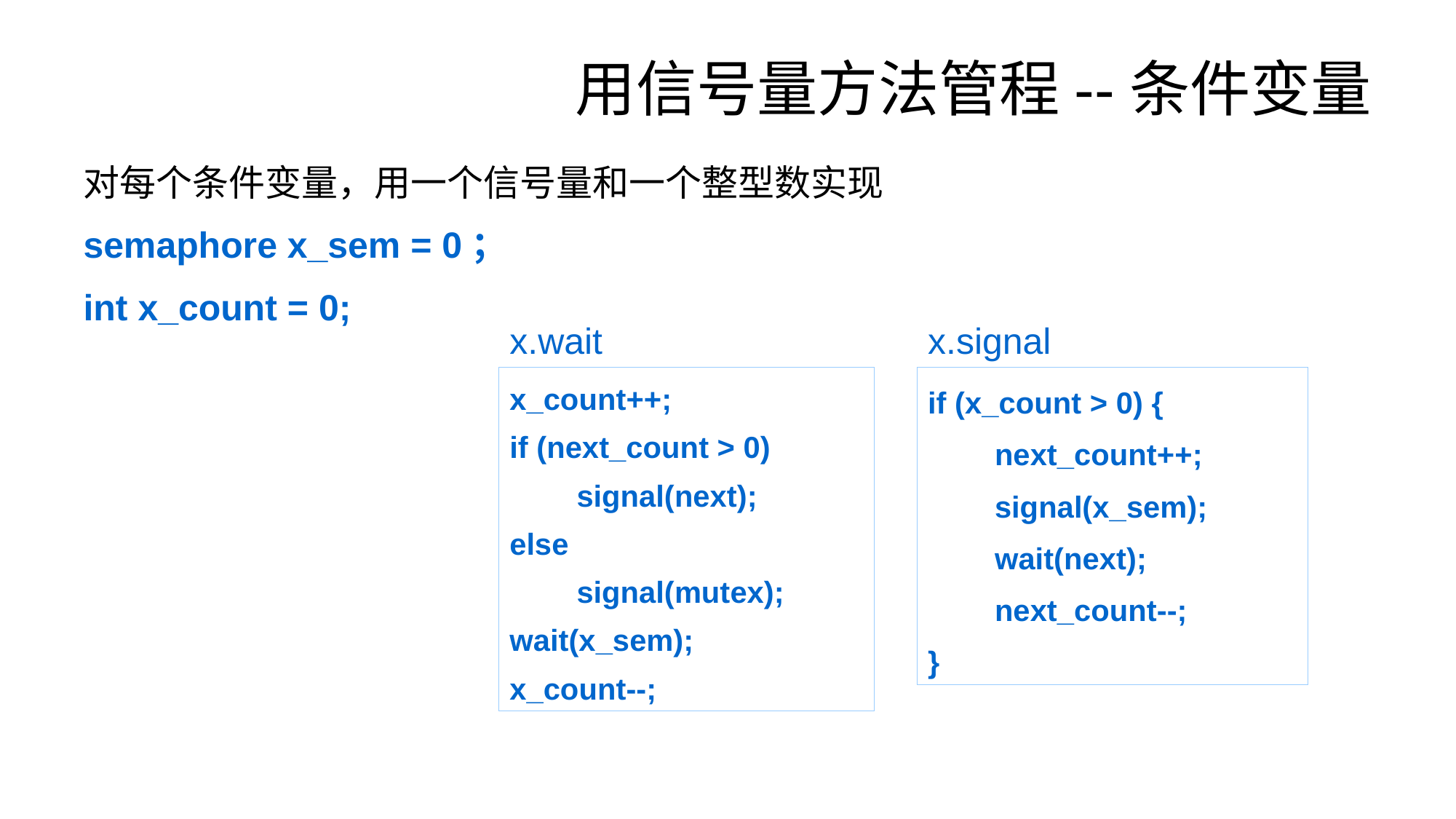

# 用信号量方法管程--条件变量
对每个条件变量，用一个信号量和一个整型数实现
semaphore x_sem = 0；
int x_count = 0;
x.wait
x.signal
x_count++;
if (next_count > 0)
        signal(next);
else
        signal(mutex);
wait(x_sem);
x_count--;
if (x_count > 0) {
        next_count++;
        signal(x_sem);
        wait(next);
        next_count--;
}